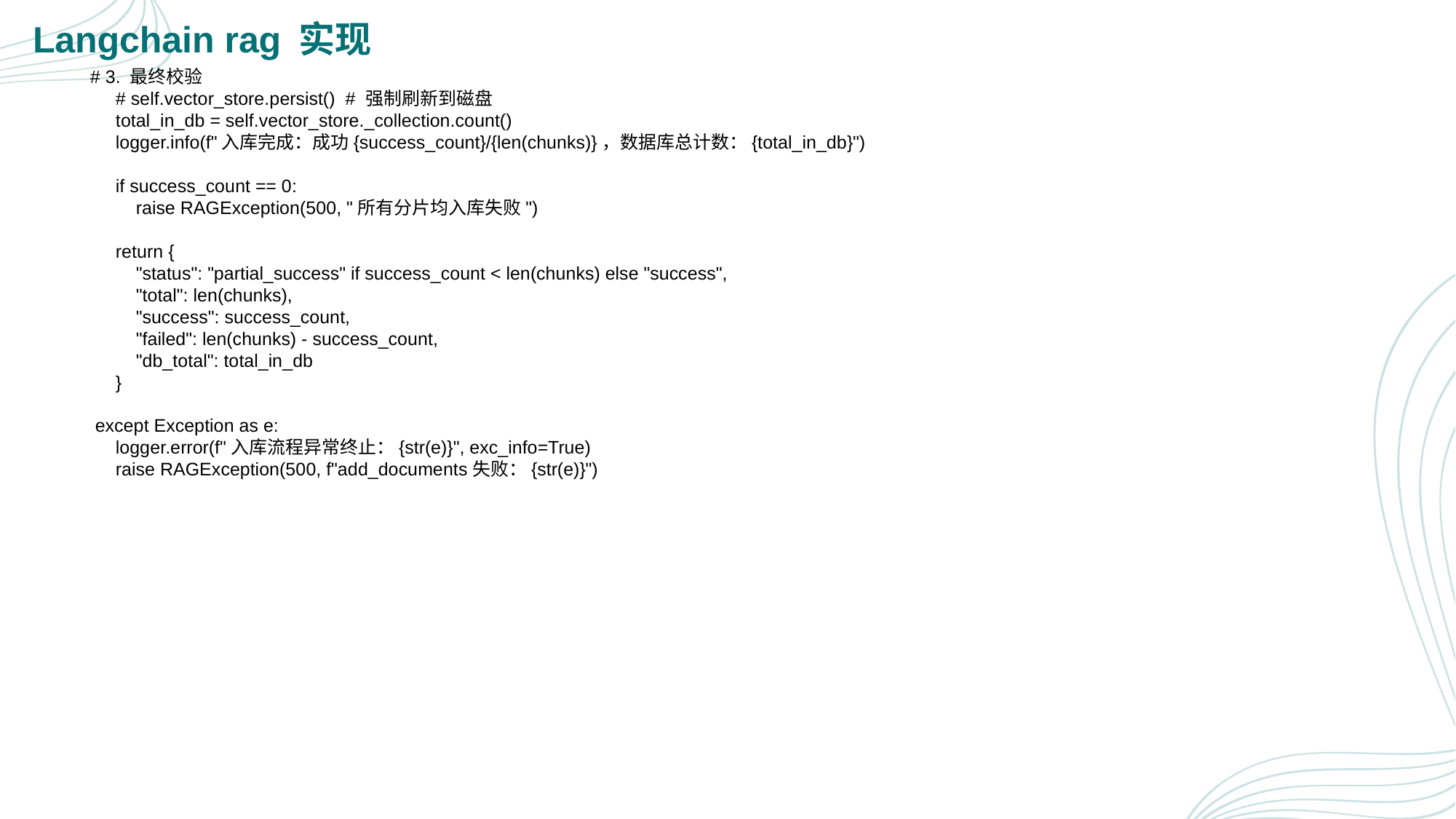

Langchain rag 实现
       # 3. 最终校验
            # self.vector_store.persist()  # 强制刷新到磁盘
            total_in_db = self.vector_store._collection.count()
            logger.info(f"入库完成：成功{success_count}/{len(chunks)}，数据库总计数：{total_in_db}")

            if success_count == 0:
                raise RAGException(500, "所有分片均入库失败")

            return {
                "status": "partial_success" if success_count < len(chunks) else "success",
                "total": len(chunks),
                "success": success_count,
                "failed": len(chunks) - success_count,
                "db_total": total_in_db
            }

        except Exception as e:
            logger.error(f"入库流程异常终止：{str(e)}", exc_info=True)
            raise RAGException(500, f"add_documents失败：{str(e)}")